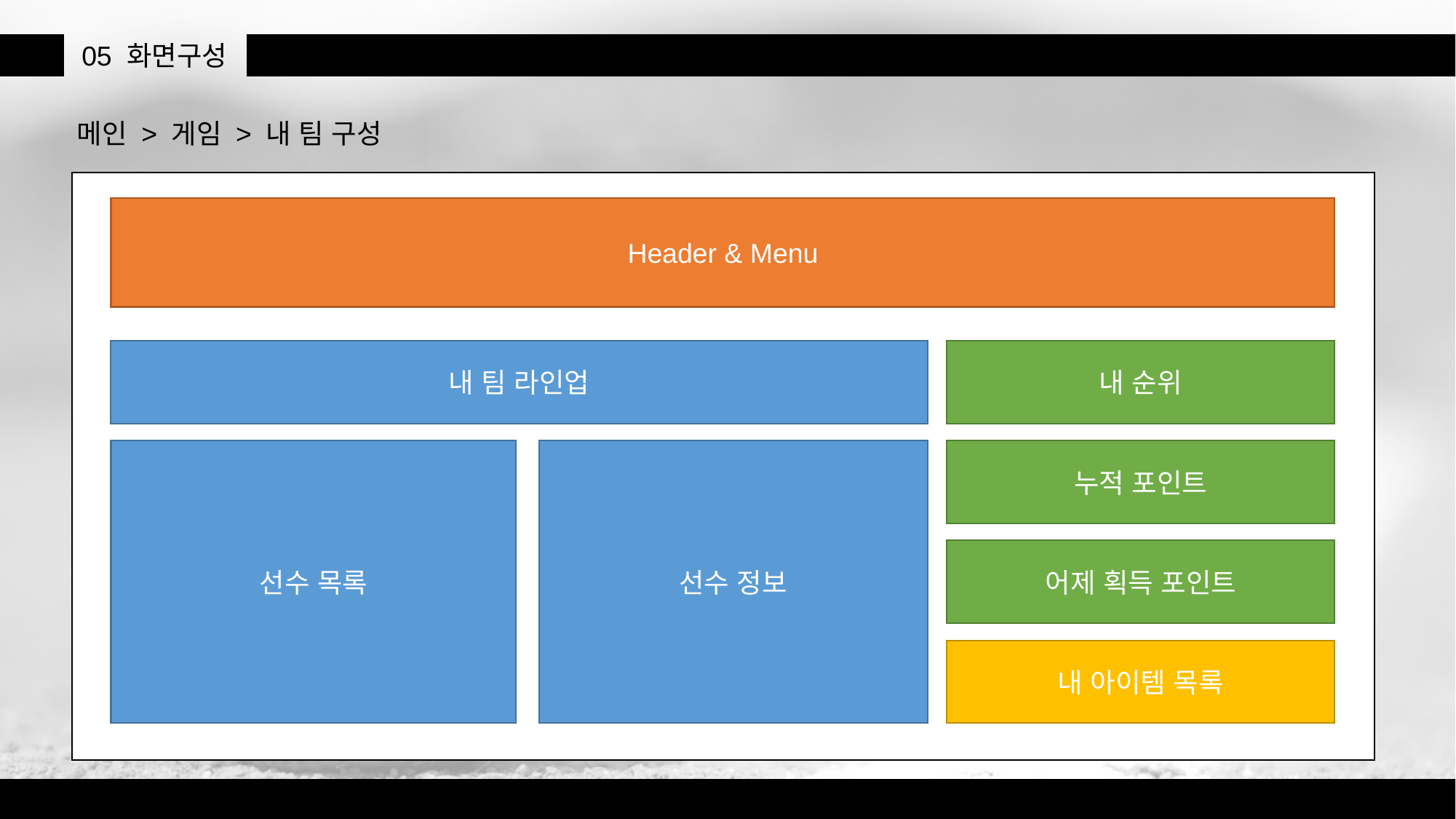

05
화면구성
메인 > 게임 > 내 팀 구성

Header & Menu
내 팀 라인업
내 순위
누적 포인트
선수 목록
선수 정보
어제 획득 포인트
내 아이템 목록